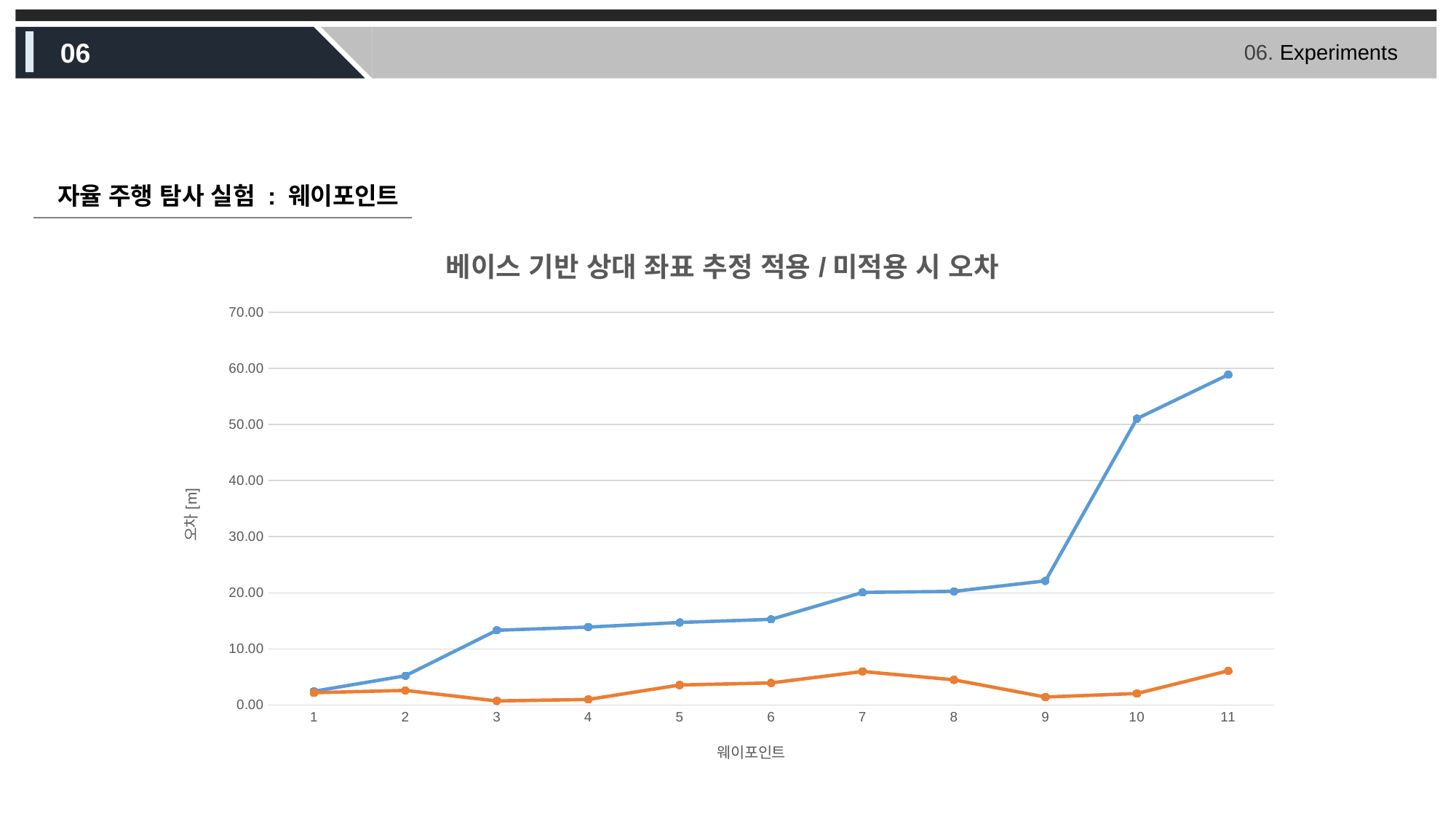

06

06. Experiments
자율 주행 탐사 실험 : 웨이포인트

### Chart: 베이스 기반 상대 좌표 추정 적용/미적용 시 오차

| Category | 미적용 | 적용 |
|---|---|---|